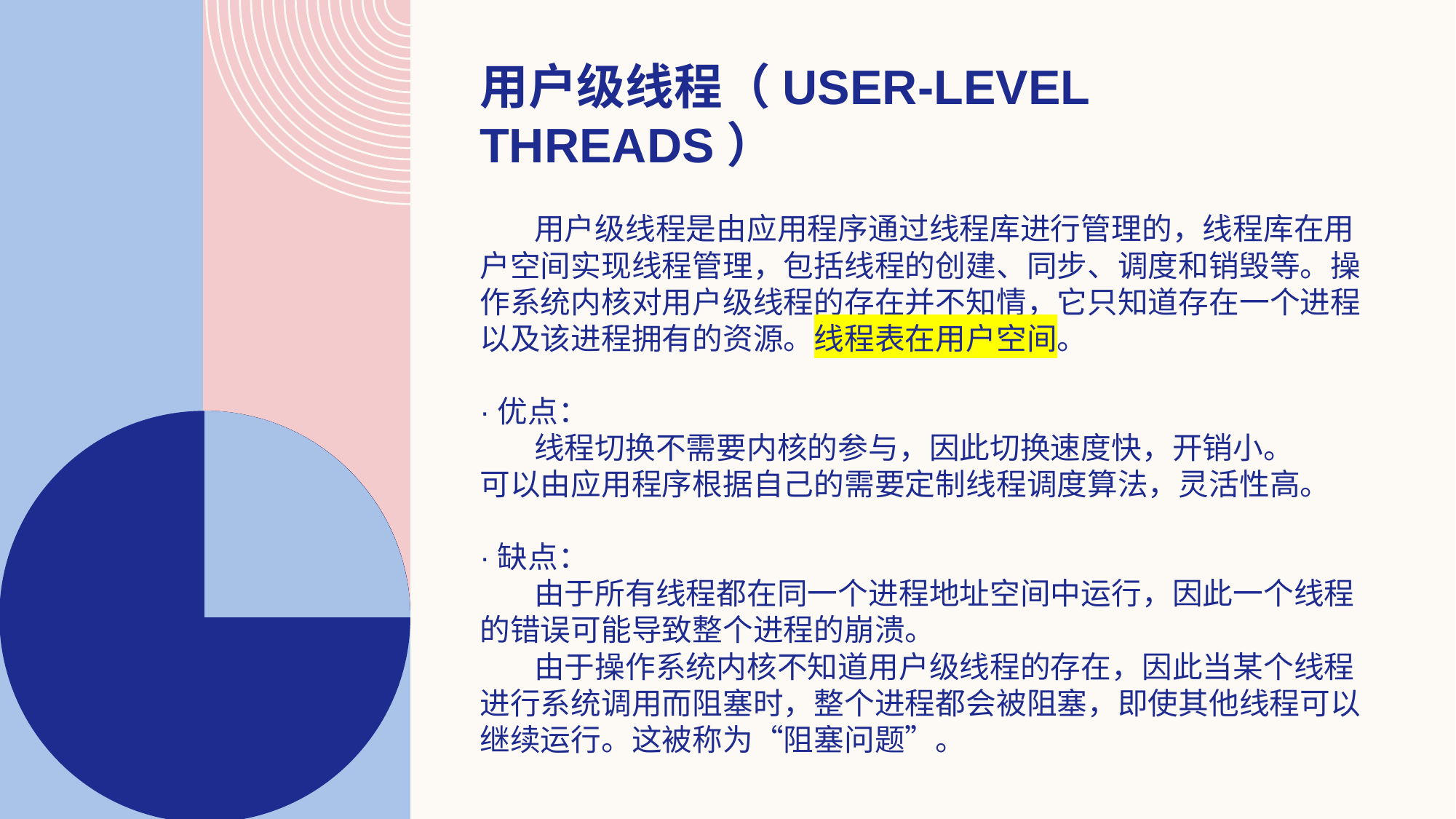

# 用户级线程（User-Level Threads）
       用户级线程是由应用程序通过线程库进行管理的，线程库在用户空间实现线程管理，包括线程的创建、同步、调度和销毁等。操作系统内核对用户级线程的存在并不知情，它只知道存在一个进程以及该进程拥有的资源。线程表在用户空间。

·优点：
       线程切换不需要内核的参与，因此切换速度快，开销小。
可以由应用程序根据自己的需要定制线程调度算法，灵活性高。

·缺点：
       由于所有线程都在同一个进程地址空间中运行，因此一个线程的错误可能导致整个进程的崩溃。
       由于操作系统内核不知道用户级线程的存在，因此当某个线程进行系统调用而阻塞时，整个进程都会被阻塞，即使其他线程可以继续运行。这被称为“阻塞问题”。